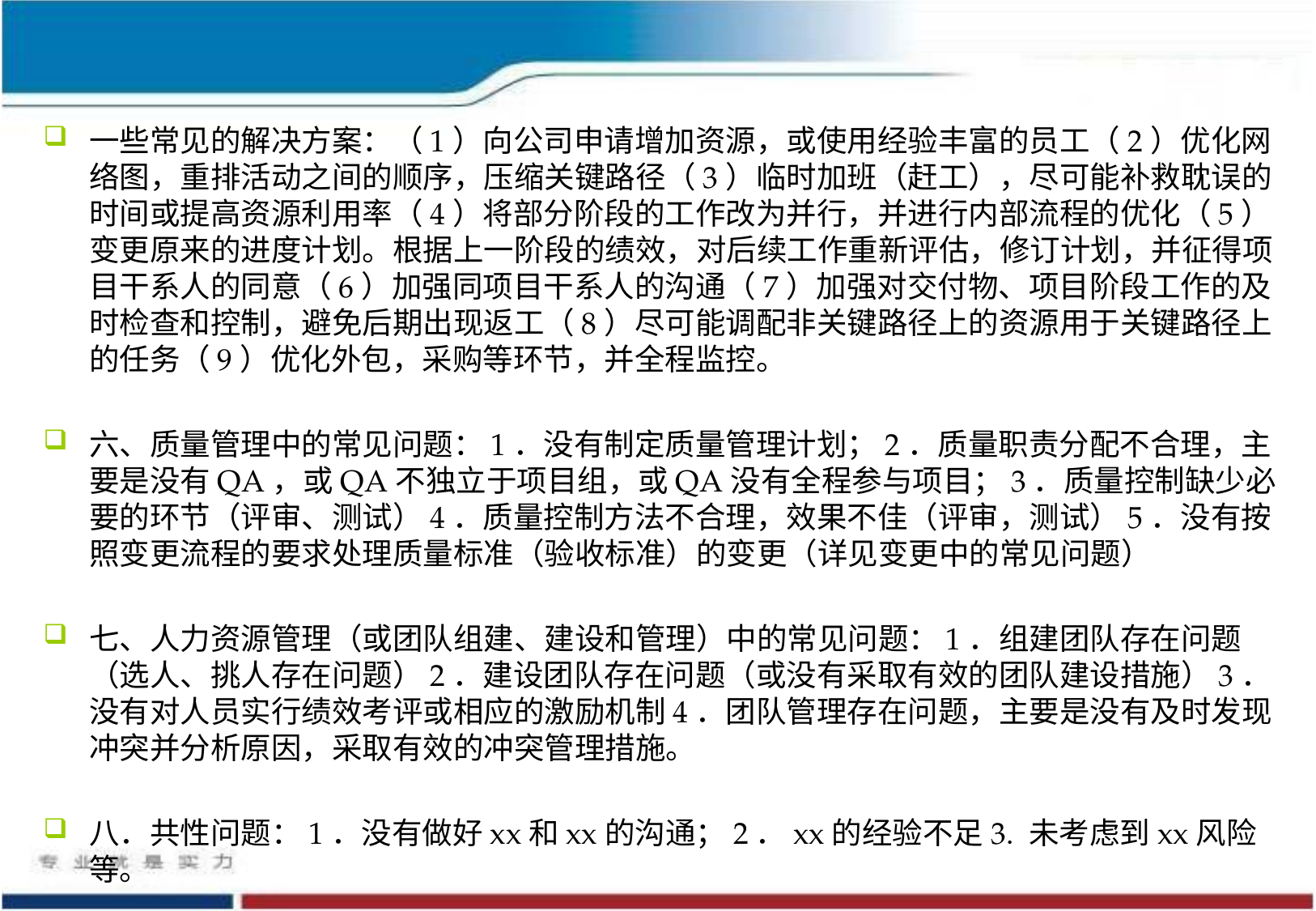

# 一些常见的解决方案：（1）向公司申请增加资源，或使用经验丰富的员工（2）优化网络图，重排活动之间的顺序，压缩关键路径（3）临时加班（赶工），尽可能补救耽误的时间或提高资源利用率（4）将部分阶段的工作改为并行，并进行内部流程的优化（5）变更原来的进度计划。根据上一阶段的绩效，对后续工作重新评估，修订计划，并征得项目干系人的同意（6）加强同项目干系人的沟通（7）加强对交付物、项目阶段工作的及时检查和控制，避免后期出现返工（8）尽可能调配非关键路径上的资源用于关键路径上的任务（9）优化外包，采购等环节，并全程监控。

六、质量管理中的常见问题：1．没有制定质量管理计划；2．质量职责分配不合理，主要是没有QA，或QA不独立于项目组，或QA没有全程参与项目；3．质量控制缺少必要的环节（评审、测试）4．质量控制方法不合理，效果不佳（评审，测试）5．没有按照变更流程的要求处理质量标准（验收标准）的变更（详见变更中的常见问题）

七、人力资源管理（或团队组建、建设和管理）中的常见问题：1．组建团队存在问题（选人、挑人存在问题）2．建设团队存在问题（或没有采取有效的团队建设措施）3．没有对人员实行绩效考评或相应的激励机制4．团队管理存在问题，主要是没有及时发现冲突并分析原因，采取有效的冲突管理措施。

八．共性问题：1．没有做好xx和xx的沟通；2．xx的经验不足3. 未考虑到xx风险等。